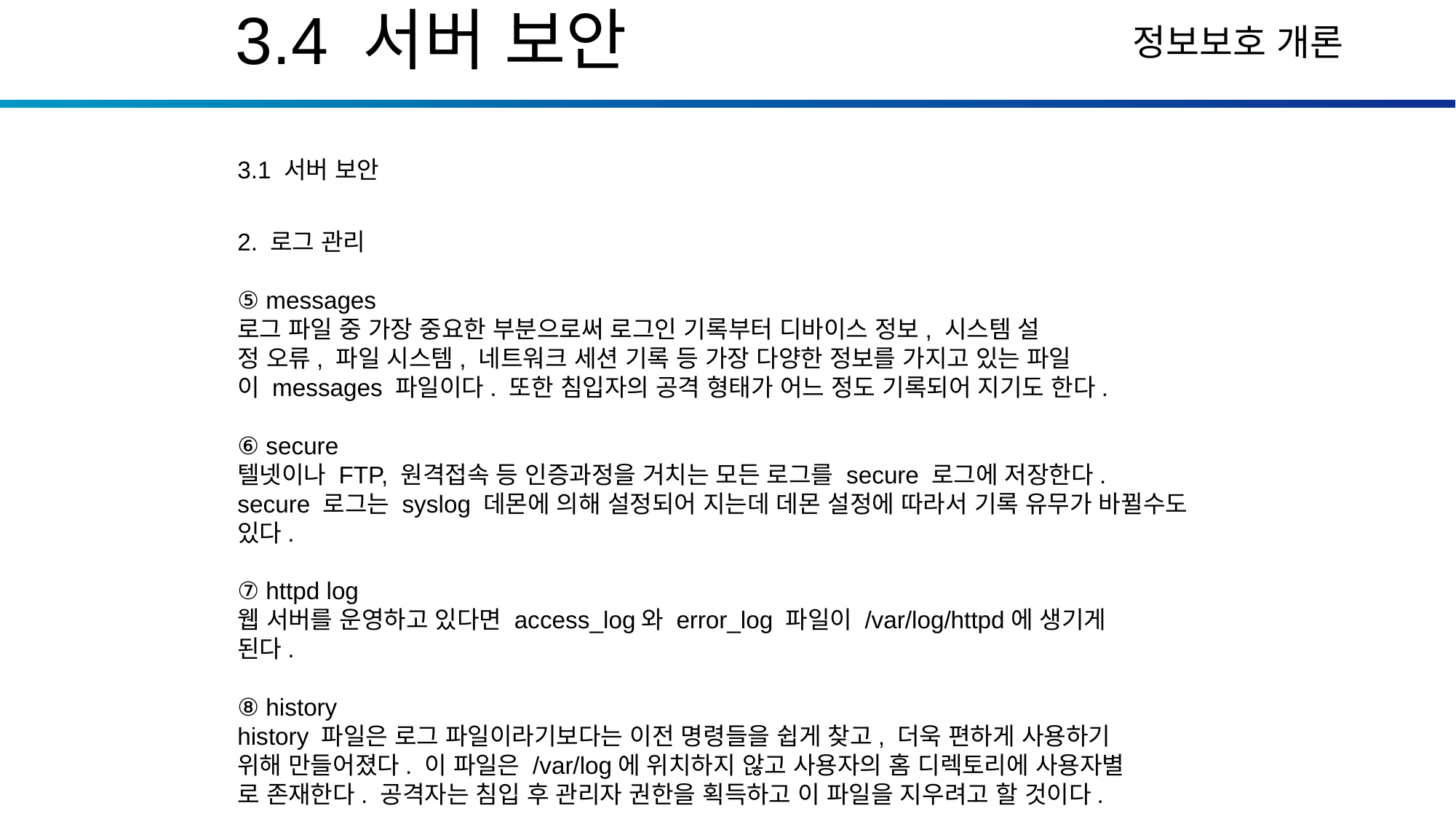

3.4 서버 보안
3.1 서버 보안

2. 로그 관리

⑤ messages
로그 파일 중 가장 중요한 부분으로써 로그인 기록부터 디바이스 정보, 시스템 설
정 오류, 파일 시스템, 네트워크 세션 기록 등 가장 다양한 정보를 가지고 있는 파일
이 messages 파일이다. 또한 침입자의 공격 형태가 어느 정도 기록되어 지기도 한다.

⑥ secure
텔넷이나 FTP, 원격접속 등 인증과정을 거치는 모든 로그를 secure 로그에 저장한다.
secure 로그는 syslog 데몬에 의해 설정되어 지는데 데몬 설정에 따라서 기록 유무가 바뀔수도 있다.

⑦ httpd log
웹 서버를 운영하고 있다면 access_log와 error_log 파일이 /var/log/httpd에 생기게
된다.
⑧ history
history 파일은 로그 파일이라기보다는 이전 명령들을 쉽게 찾고, 더욱 편하게 사용하기
위해 만들어졌다. 이 파일은 /var/log에 위치하지 않고 사용자의 홈 디렉토리에 사용자별
로 존재한다. 공격자는 침입 후 관리자 권한을 획득하고 이 파일을 지우려고 할 것이다.